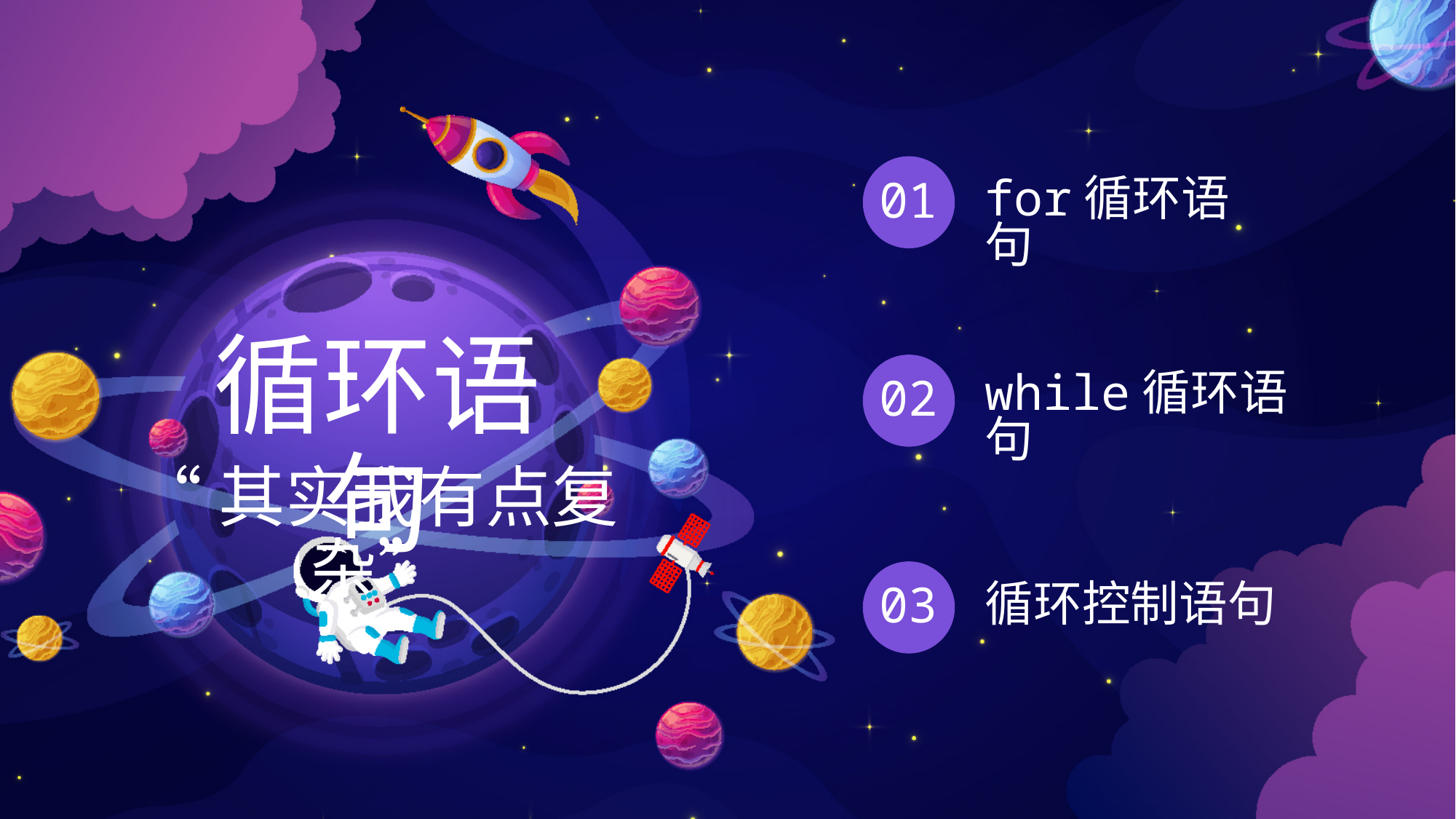

01
for循环语句
循环语句

02
while循环语句
“其实我有点复杂”

03
循环控制语句